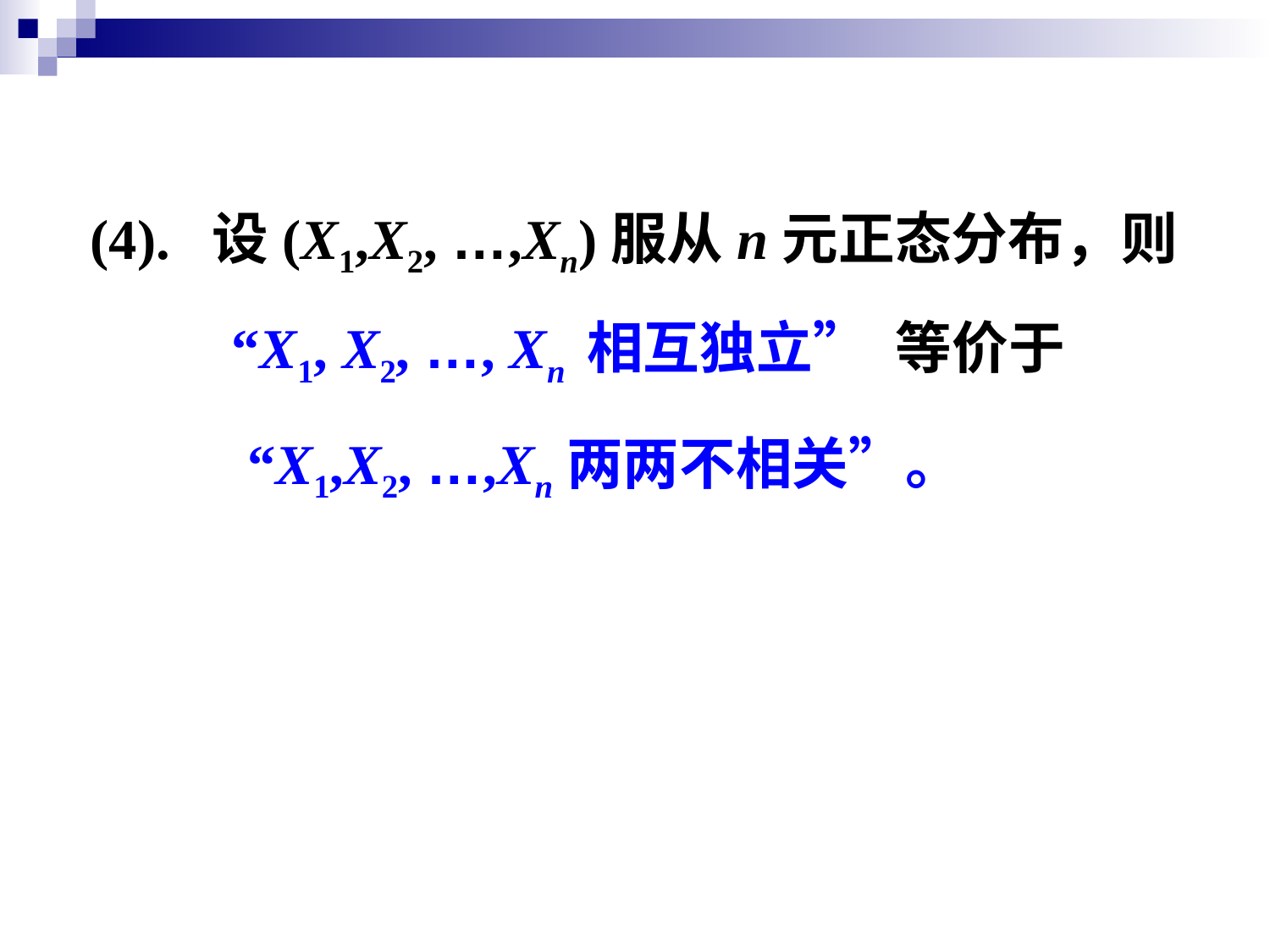

(4).  设(X1,X2, …,Xn)服从n元正态分布，则

“X1, X2, …, Xn 相互独立”  等价于
“X1,X2, …,Xn两两不相关”。